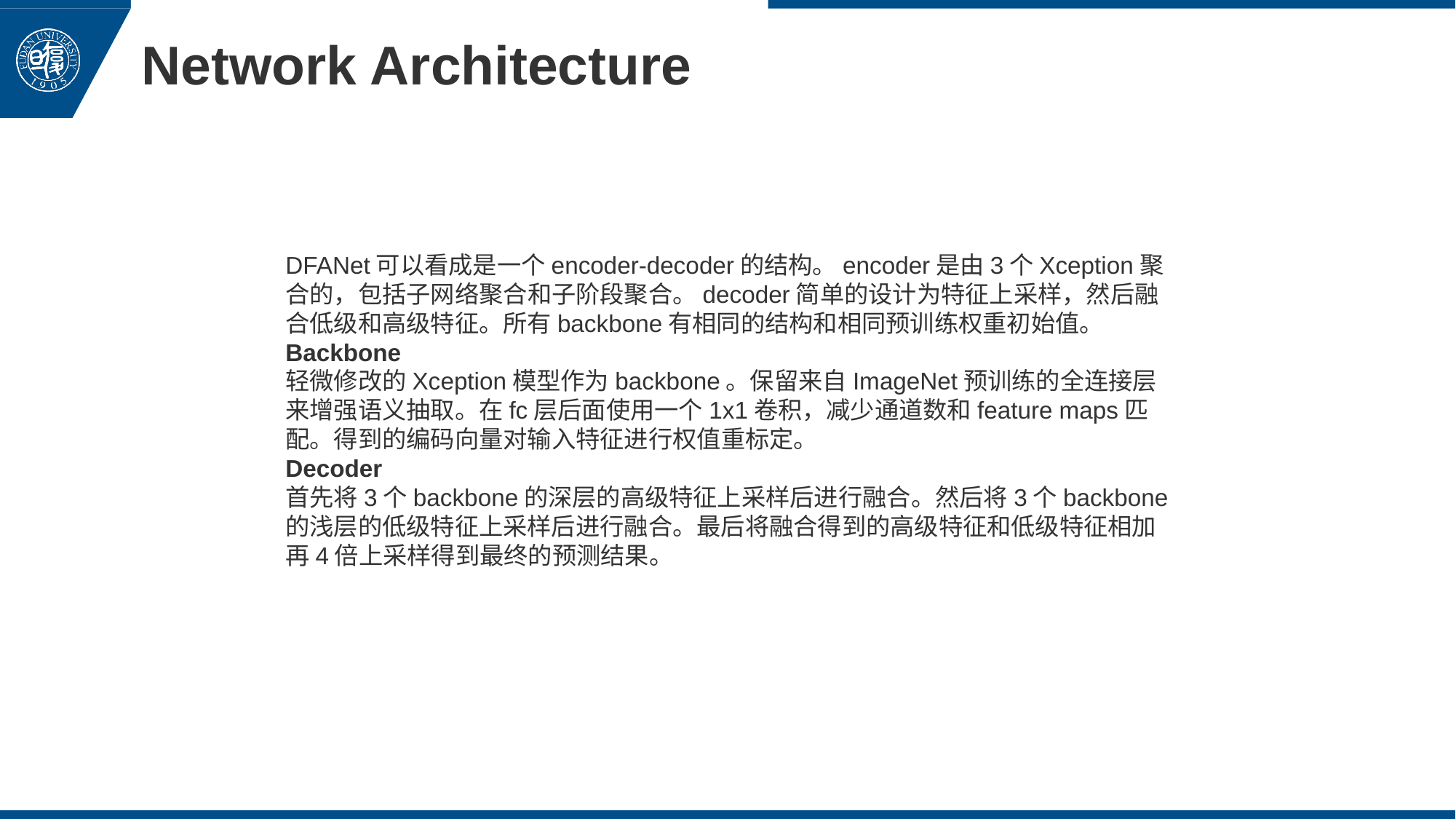

# Network Architecture
DFANet可以看成是一个encoder-decoder的结构。encoder是由3个Xception聚合的，包括子网络聚合和子阶段聚合。decoder简单的设计为特征上采样，然后融合低级和高级特征。所有backbone有相同的结构和相同预训练权重初始值。
Backbone
轻微修改的Xception模型作为backbone。保留来自ImageNet预训练的全连接层来增强语义抽取。在fc层后面使用一个1x1卷积，减少通道数和feature maps匹配。得到的编码向量对输入特征进行权值重标定。
Decoder
首先将3个backbone的深层的高级特征上采样后进行融合。然后将3个backbone的浅层的低级特征上采样后进行融合。最后将融合得到的高级特征和低级特征相加再4倍上采样得到最终的预测结果。